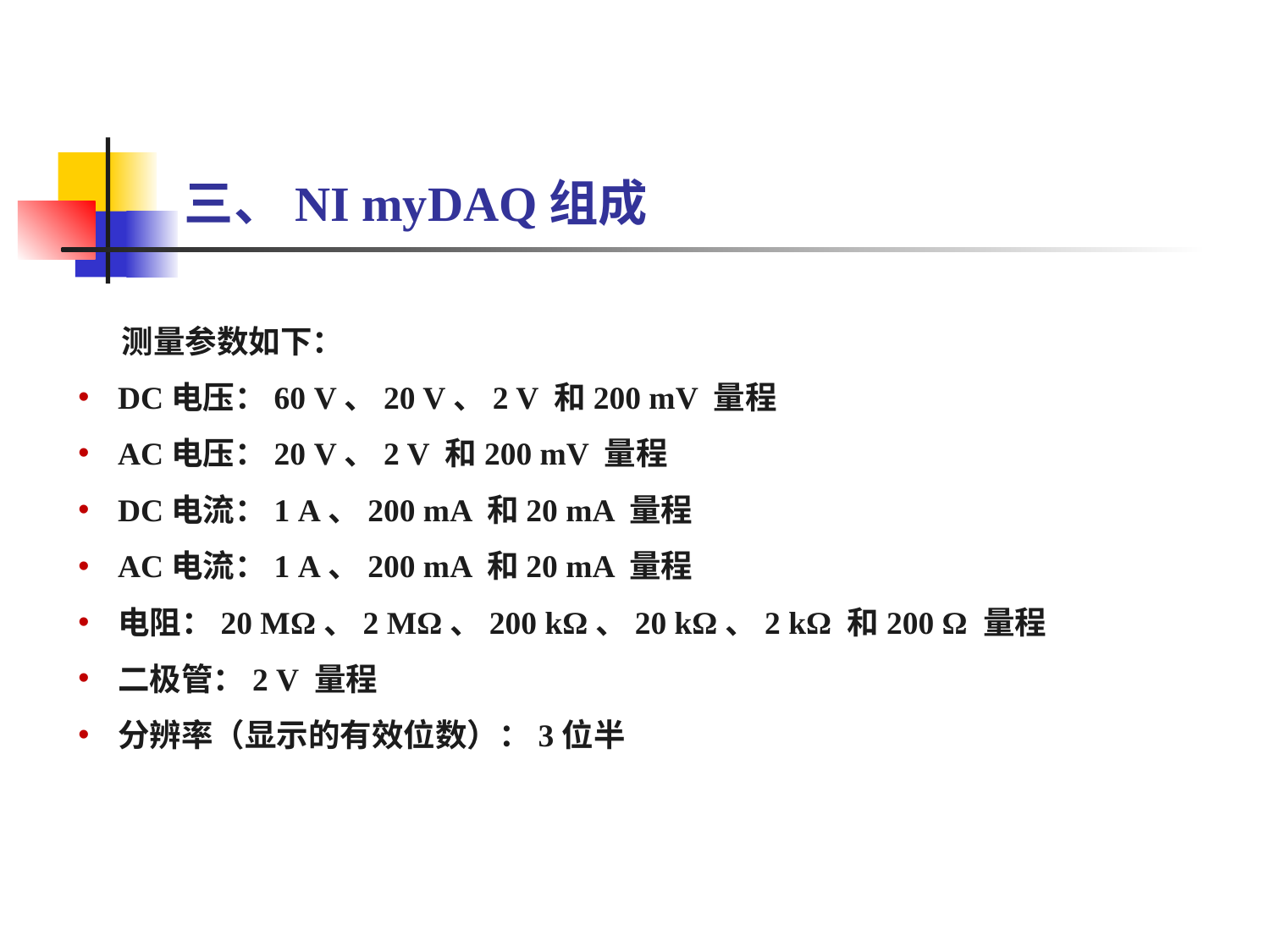

三、NI myDAQ组成
     测量参数如下：
DC电压：60 V、20 V、2 V 和200 mV 量程
AC电压：20 V、2 V 和200 mV 量程
DC电流：1 A、200 mA 和20 mA 量程
AC电流：1 A、200 mA 和20 mA 量程
电阻：20 MΩ、2 MΩ、200 kΩ、20 kΩ、2 kΩ 和200 Ω 量程
二极管：2 V 量程
分辨率（显示的有效位数）：3位半